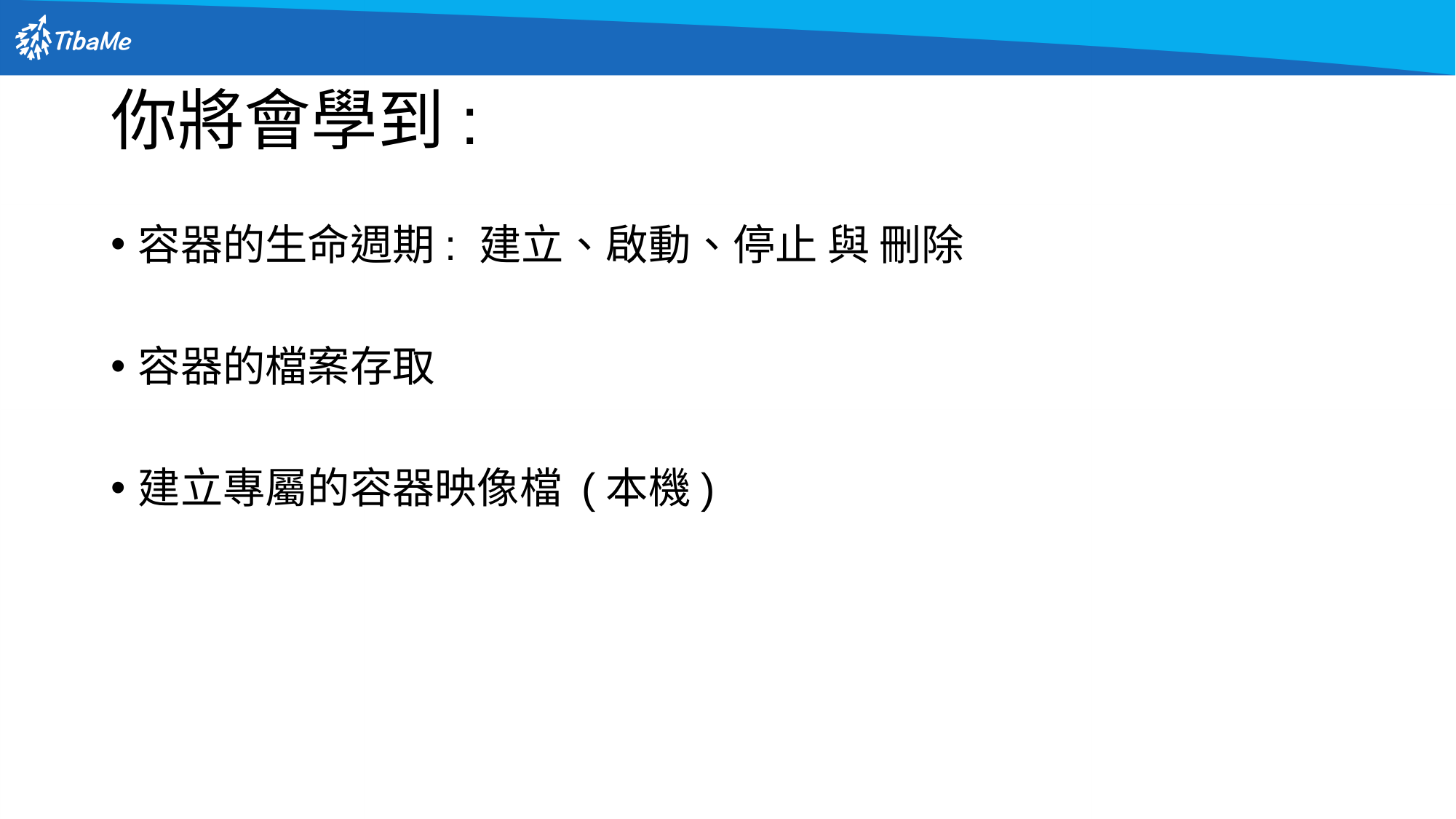

# 你將會學到:
容器的生命週期: 建立、啟動、停止 與 刪除

容器的檔案存取

建立專屬的容器映像檔 (本機)